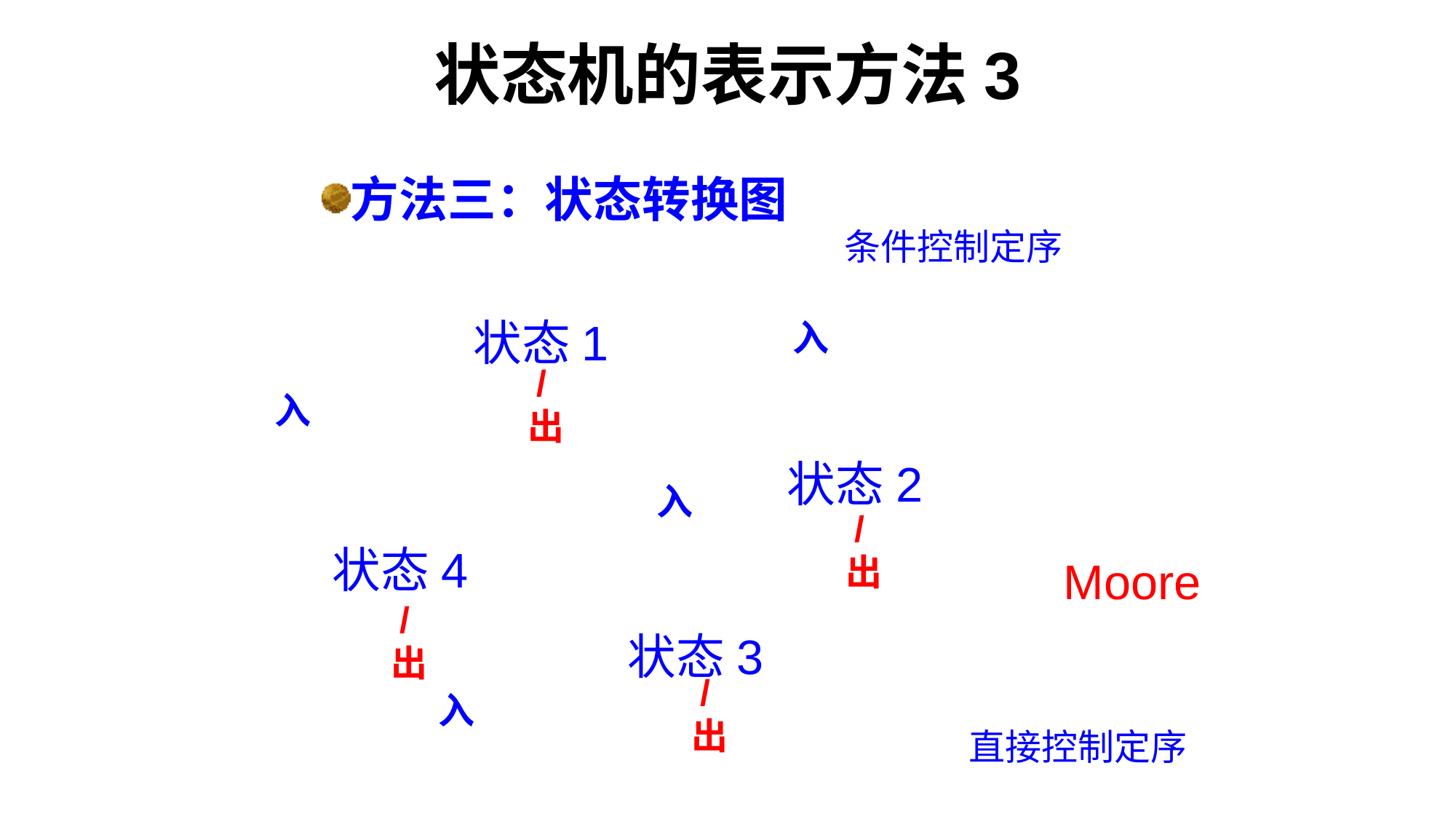

# 状态机的表示方法3
方法三：状态转换图
条件控制定序
状态1

入
/出

入

状态2
入
状态4
/出

Moore
/出
状态3

/出
入
直接控制定序